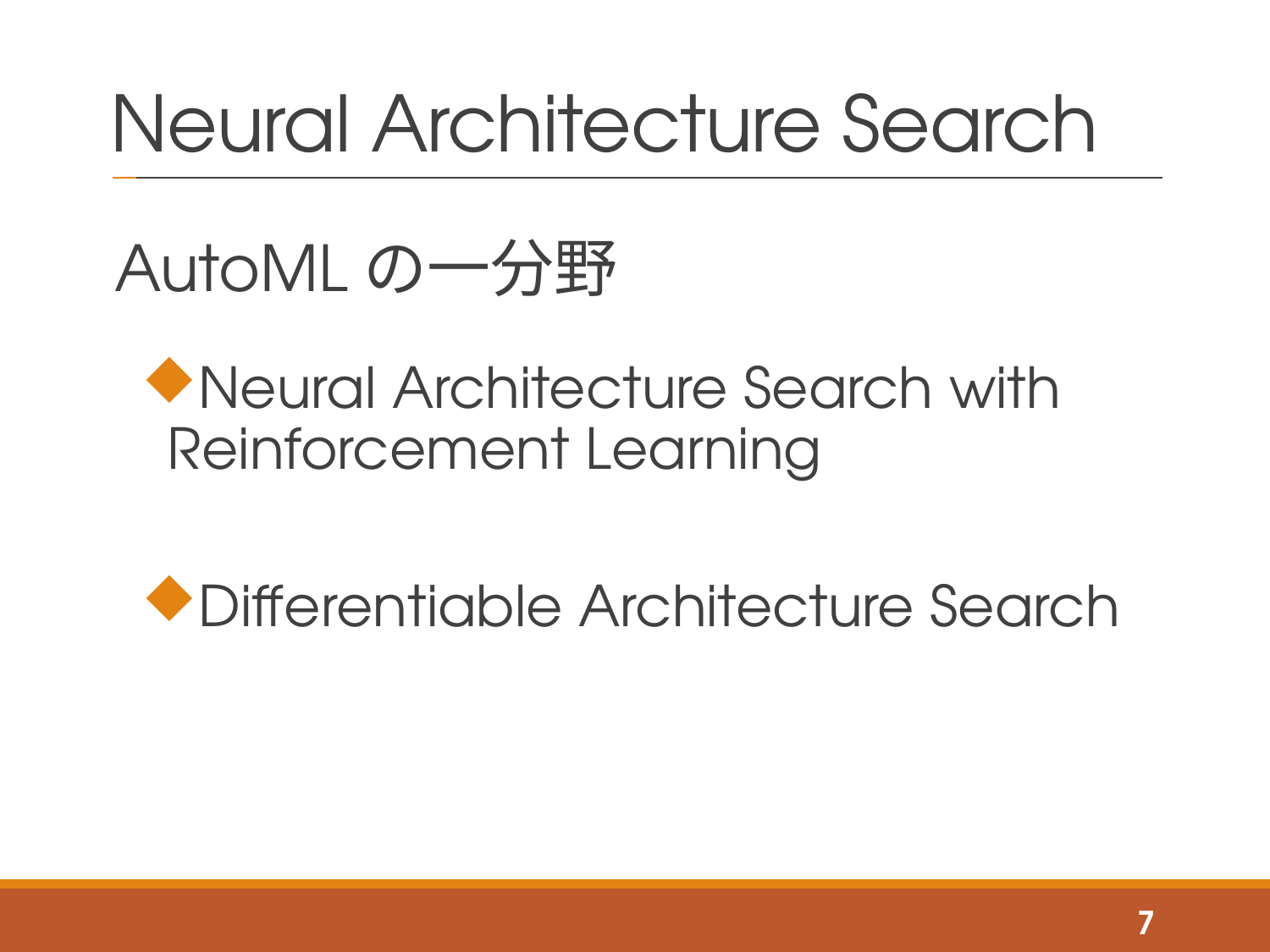

# Neural Architecture Search
AutoMLの一分野

Neural Architecture Search with Reinforcement Learning

Differentiable Architecture Search

7